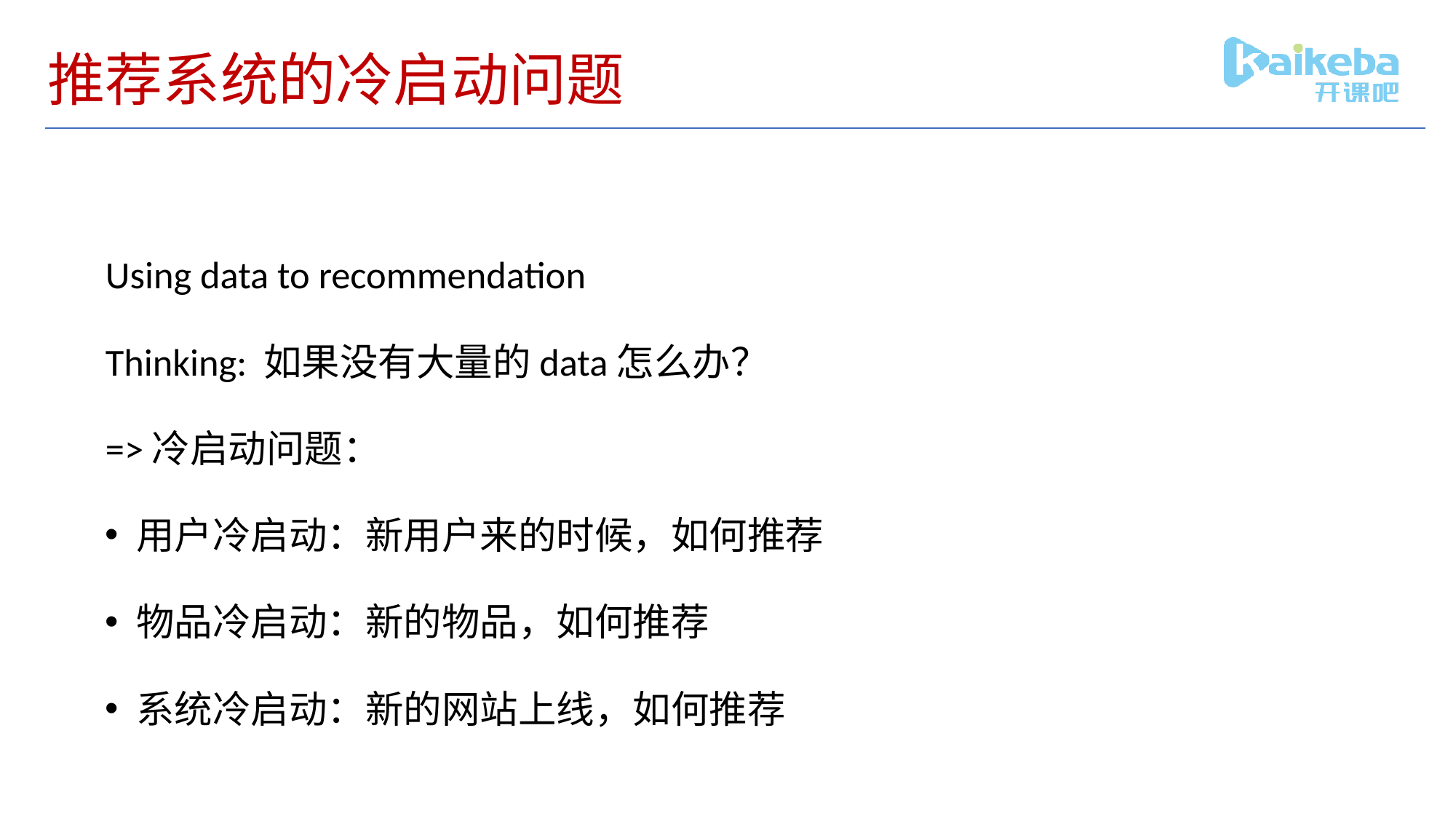

# 推荐系统的冷启动问题
Using data to recommendation
Thinking: 如果没有大量的data怎么办？
=>冷启动问题：
用户冷启动：新用户来的时候，如何推荐
物品冷启动：新的物品，如何推荐
系统冷启动：新的网站上线，如何推荐